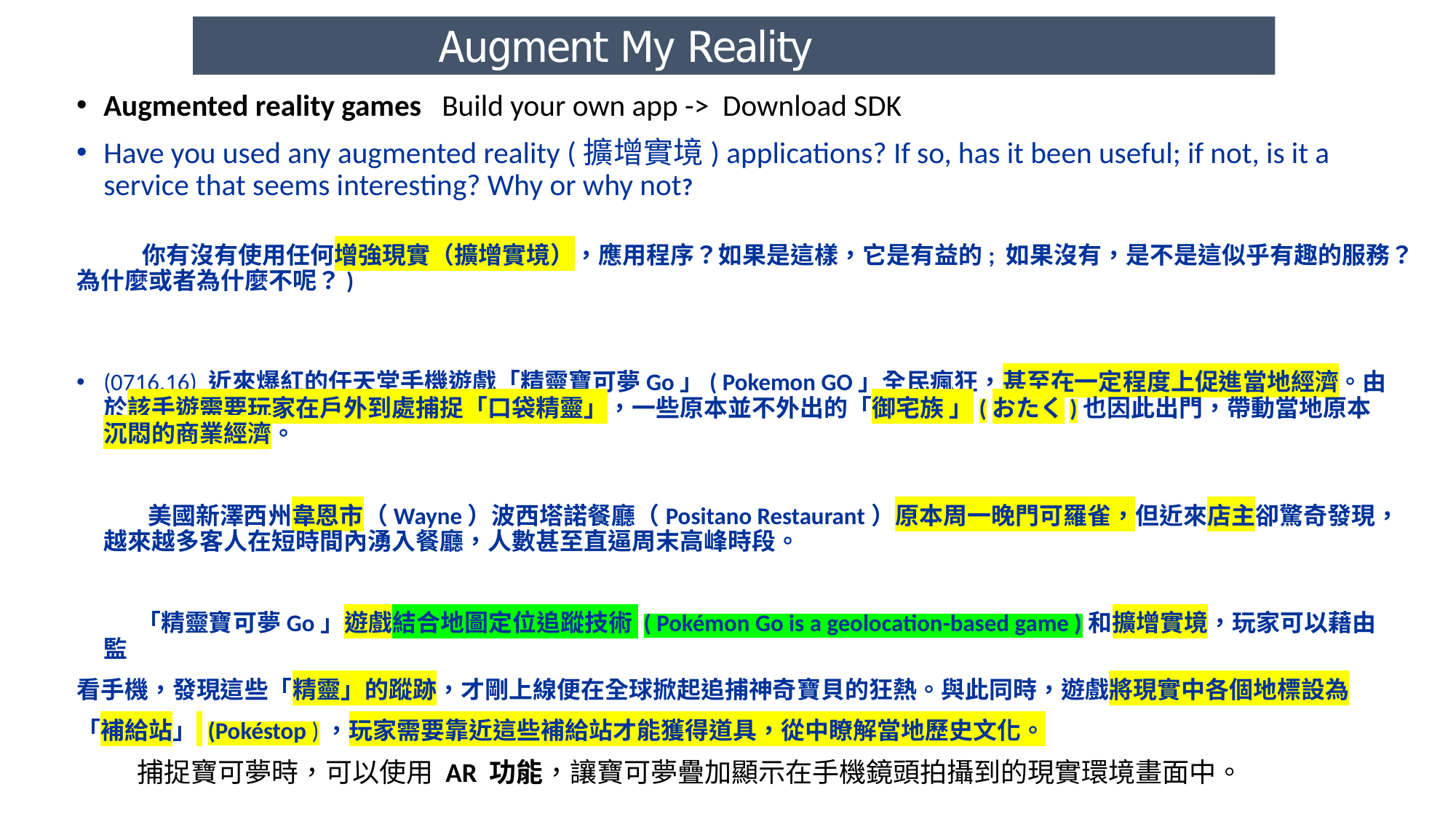

Augment My Reality

Augmented reality games   Build your own app ->  Download SDK
Have you used any augmented reality (擴增實境) applications? If so, has it been useful; if not, is it a service that seems interesting? Why or why not?
           你有沒有使用任何增強現實（擴增實境），應用程序？如果是這樣，它是有益的; 如果沒有，是不是這似乎有趣的服務？為什麼或者為什麼不呢？)

(0716.16) 近來爆紅的任天堂手機遊戲「精靈寶可夢Go」( Pokemon GO」全民瘋狂，甚至在一定程度上促進當地經濟。由於該手遊需要玩家在戶外到處捕捉「口袋精靈」，一些原本並不外出的「御宅族 」(おたく)也因此出門，帶動當地原本沉悶的商業經濟。

            美國新澤西州韋恩市（Wayne）波西塔諾餐廳（Positano Restaurant）原本周一晚門可羅雀，但近來店主卻驚奇發現，越來越多客人在短時間內湧入餐廳，人數甚至直逼周末高峰時段。

          「精靈寶可夢Go」遊戲結合地圖定位追蹤技術 ( Pokémon Go is a geolocation-based game )和擴增實境，玩家可以藉由監
看手機，發現這些「精靈」的蹤跡，才剛上線便在全球掀起追捕神奇寶貝的狂熱。與此同時，遊戲將現實中各個地標設為
「補給站」 (Pokéstop )，玩家需要靠近這些補給站才能獲得道具，從中瞭解當地歷史文化。
         捕捉寶可夢時，可以使用 AR 功能，讓寶可夢疊加顯示在手機鏡頭拍攝到的現實環境畫面中。